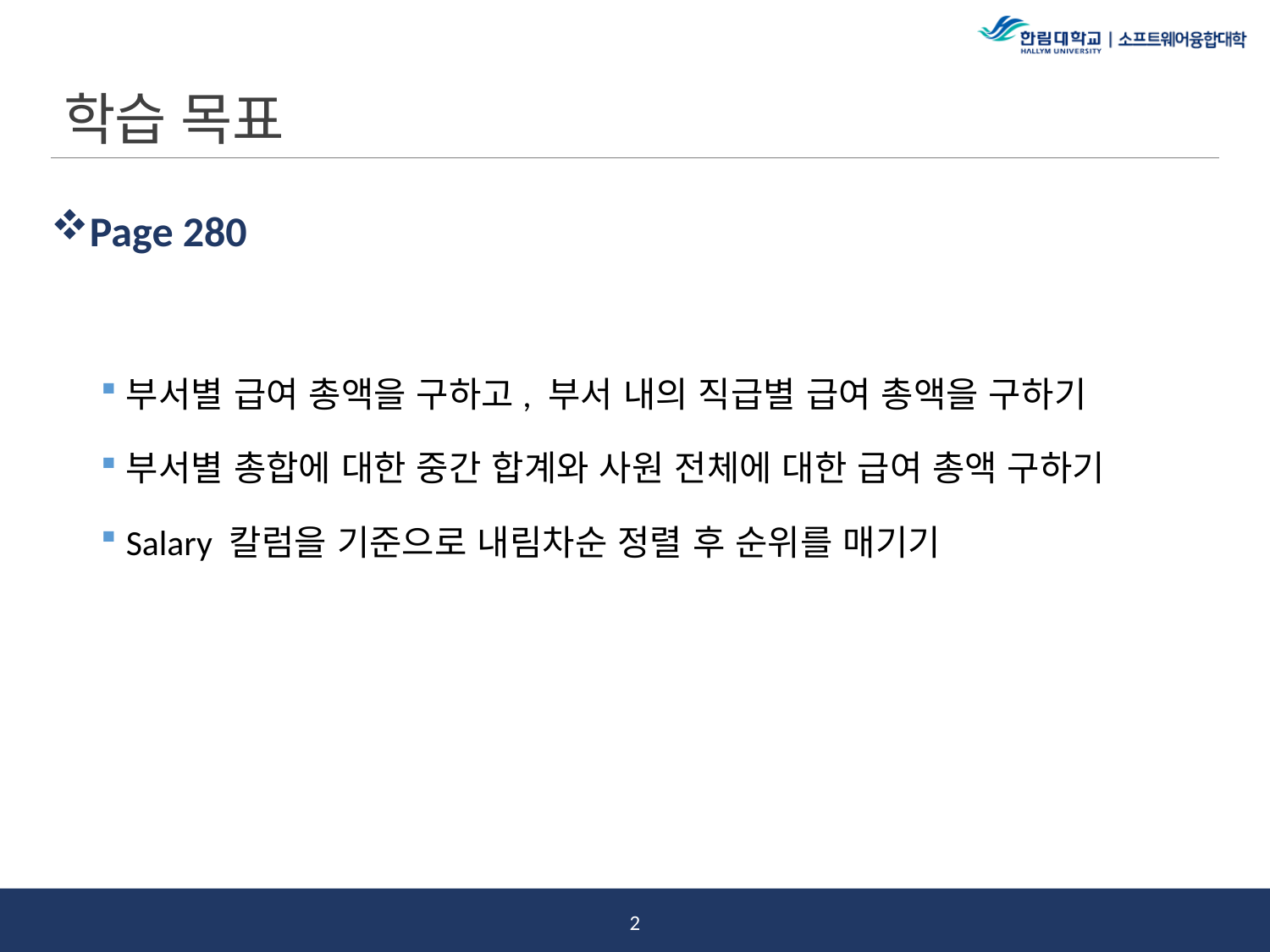

# 학습 목표
Page 280

부서별 급여 총액을 구하고, 부서 내의 직급별 급여 총액을 구하기
부서별 총합에 대한 중간 합계와 사원 전체에 대한 급여 총액 구하기
Salary 칼럼을 기준으로 내림차순 정렬 후 순위를 매기기

2